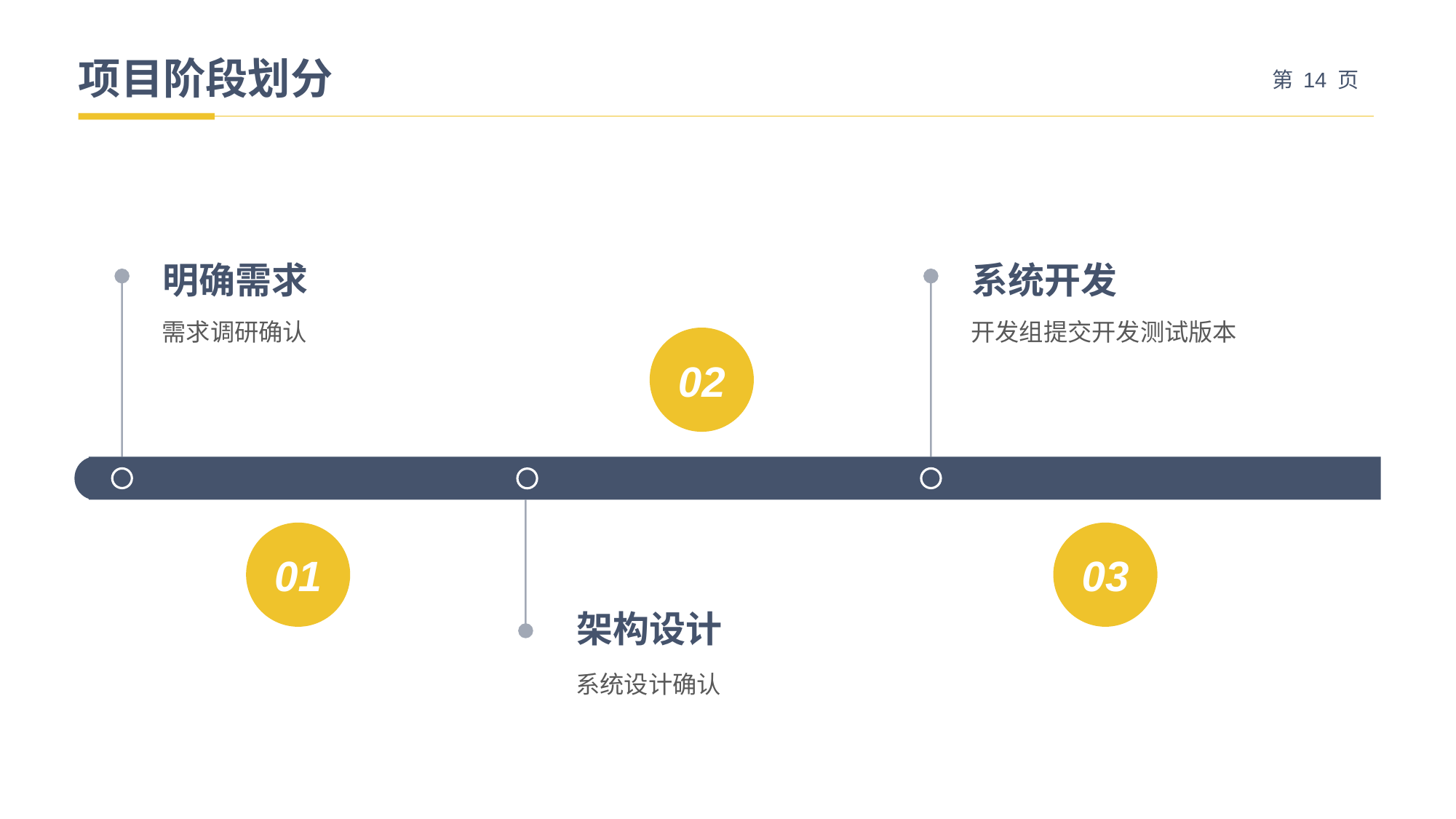

项目阶段划分
明确需求
需求调研确认

系统开发
开发组提交开发测试版本

02

架构设计
系统设计确认
01
03